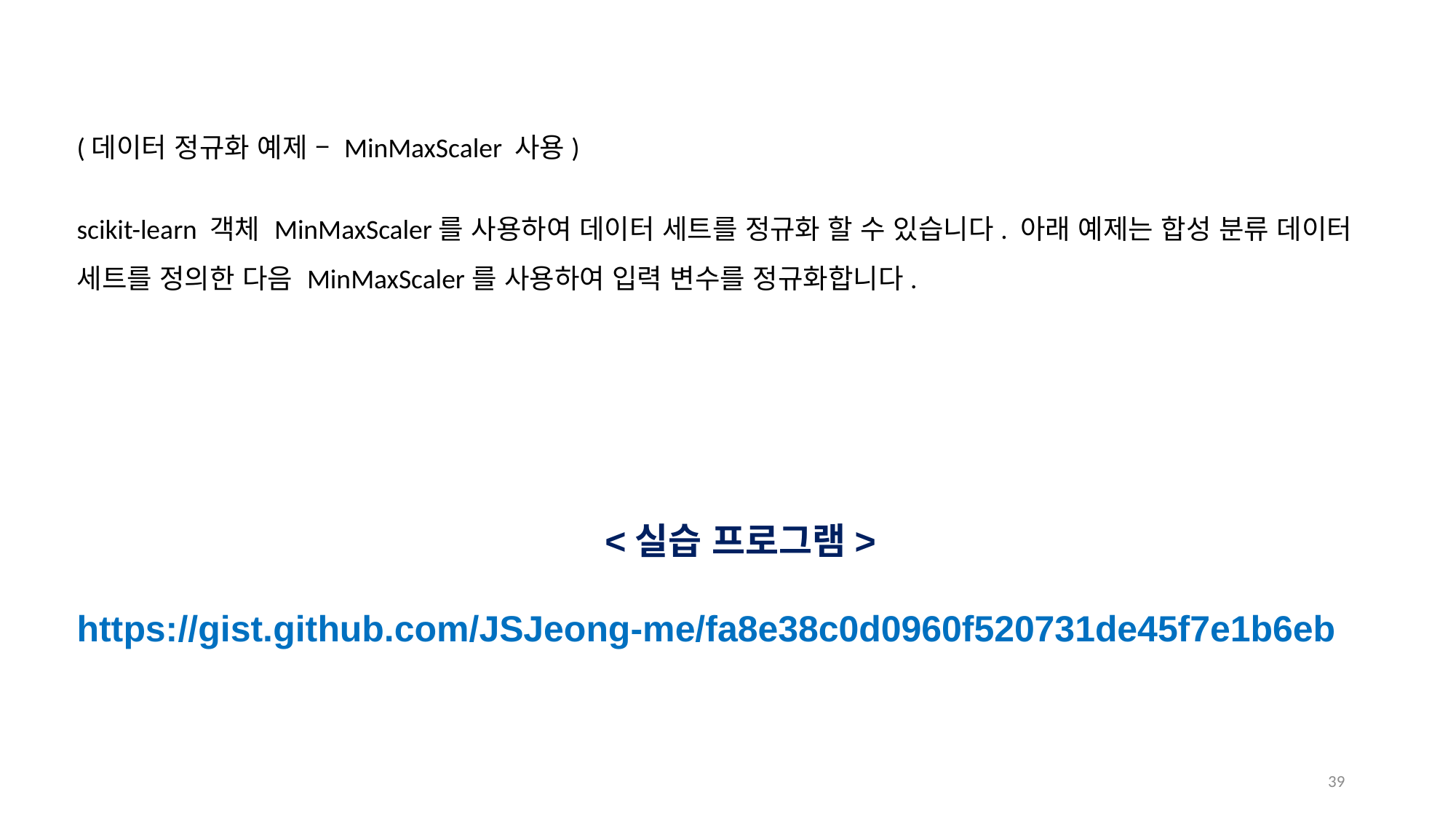

(데이터 정규화 예제 – MinMaxScaler 사용)

scikit-learn 객체 MinMaxScaler를 사용하여 데이터 세트를 정규화 할 수 있습니다. 아래 예제는 합성 분류 데이터 세트를 정의한 다음 MinMaxScaler를 사용하여 입력 변수를 정규화합니다.
<실습 프로그램>

https://gist.github.com/JSJeong-me/fa8e38c0d0960f520731de45f7e1b6eb
39